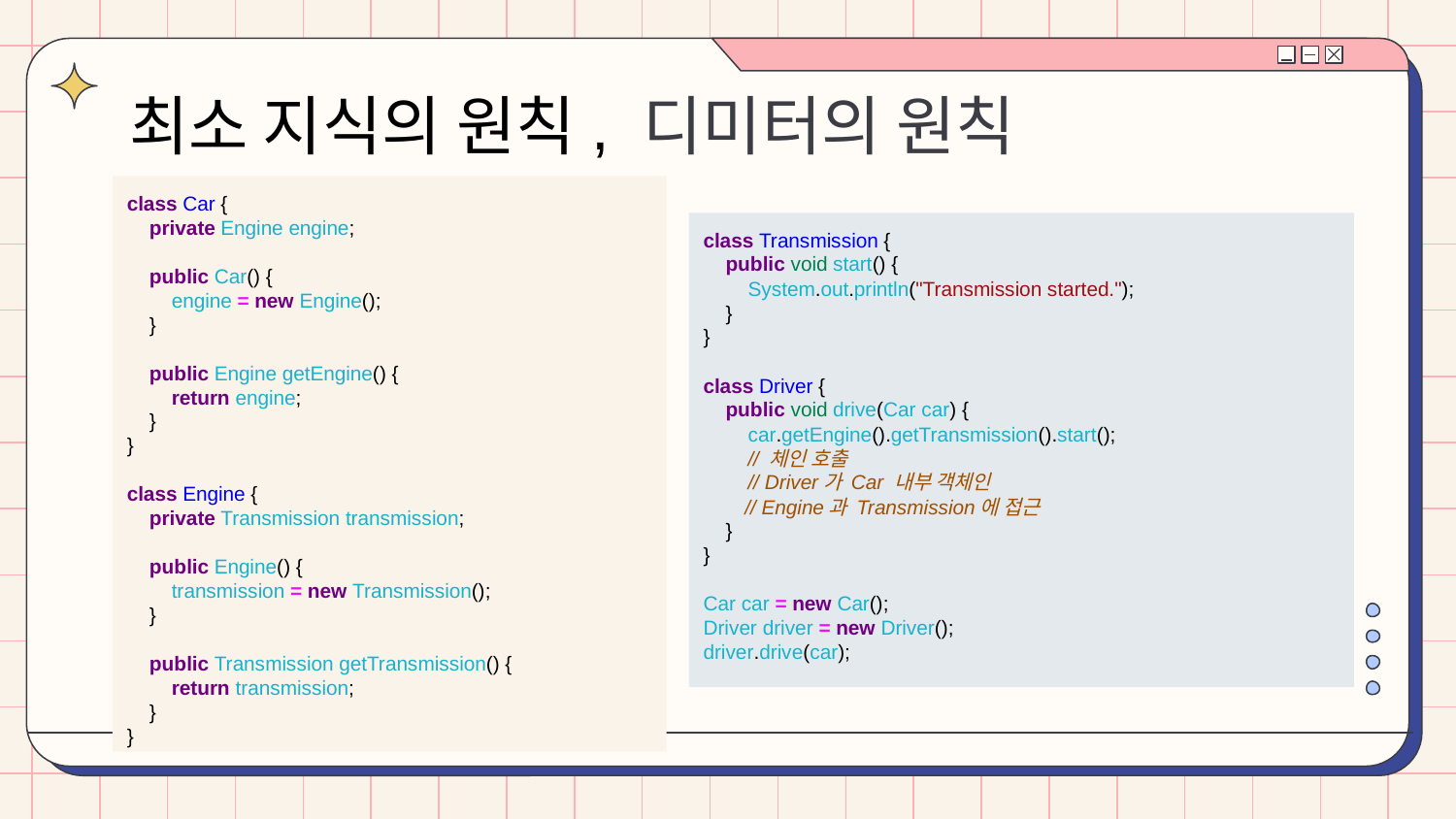

# 최소 지식의 원칙, 디미터의 원칙
class Car {
    private Engine engine;

    public Car() {
        engine = new Engine();
    }

    public Engine getEngine() {
        return engine;
    }
}

class Engine {
    private Transmission transmission;

    public Engine() {
        transmission = new Transmission();
    }

    public Transmission getTransmission() {
        return transmission;
    }
}
class Transmission {
    public void start() {
        System.out.println("Transmission started.");
    }
}

class Driver {
    public void drive(Car car) {
        car.getEngine().getTransmission().start();
        // 체인 호출
        // Driver가 Car 내부 객체인
        // Engine과 Transmission에 접근
    }
}

Car car = new Car();
Driver driver = new Driver();
driver.drive(car);